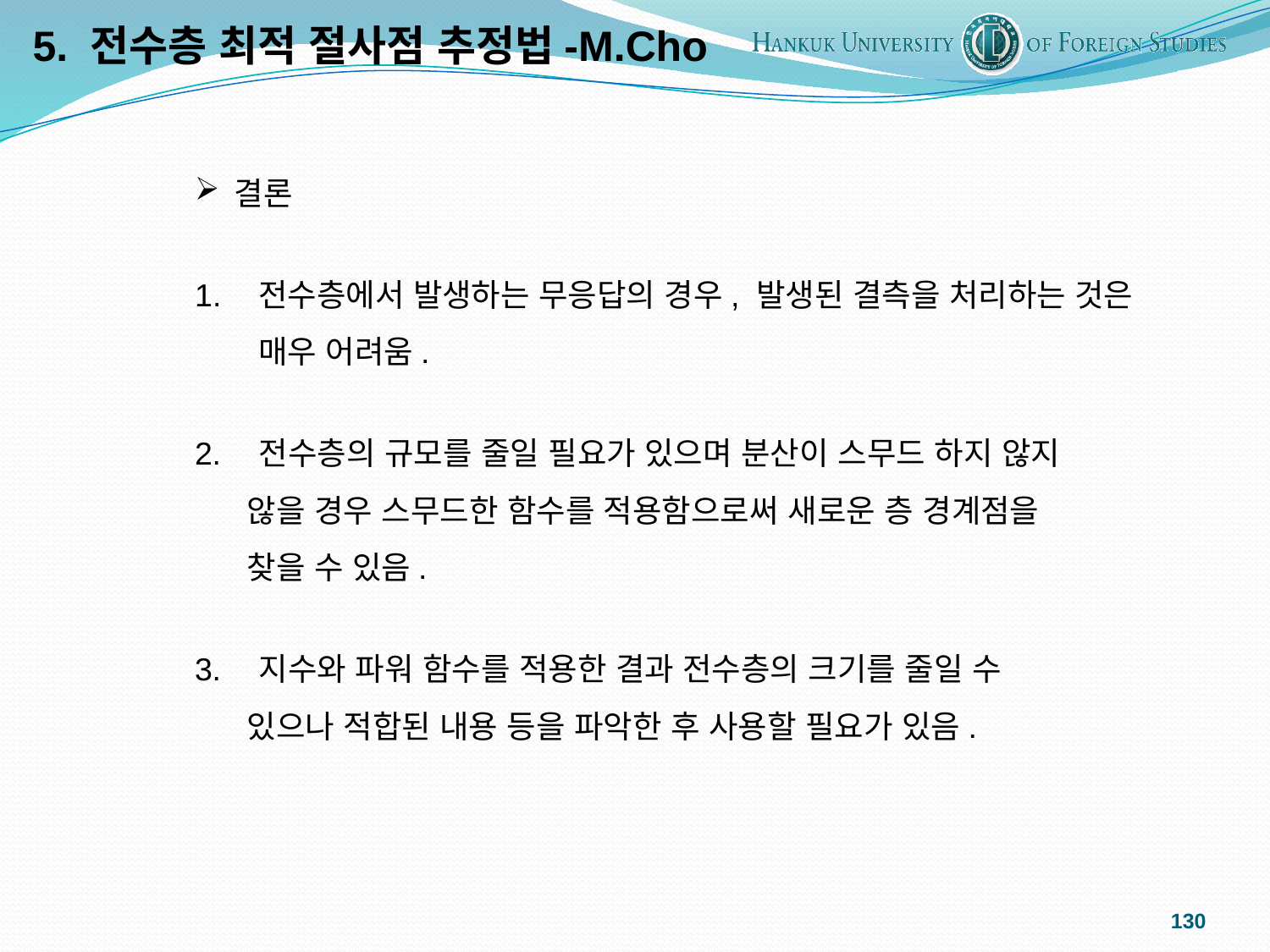

5. 전수층 최적 절사점 추정법-M.Cho
결론

전수층에서 발생하는 무응답의 경우, 발생된 결측을 처리하는 것은 매우 어려움.

 전수층의 규모를 줄일 필요가 있으며 분산이 스무드 하지 않지
     않을 경우 스무드한 함수를 적용함으로써 새로운 층 경계점을
     찾을 수 있음.

 지수와 파워 함수를 적용한 결과 전수층의 크기를 줄일 수
     있으나 적합된 내용 등을 파악한 후 사용할 필요가 있음.
130